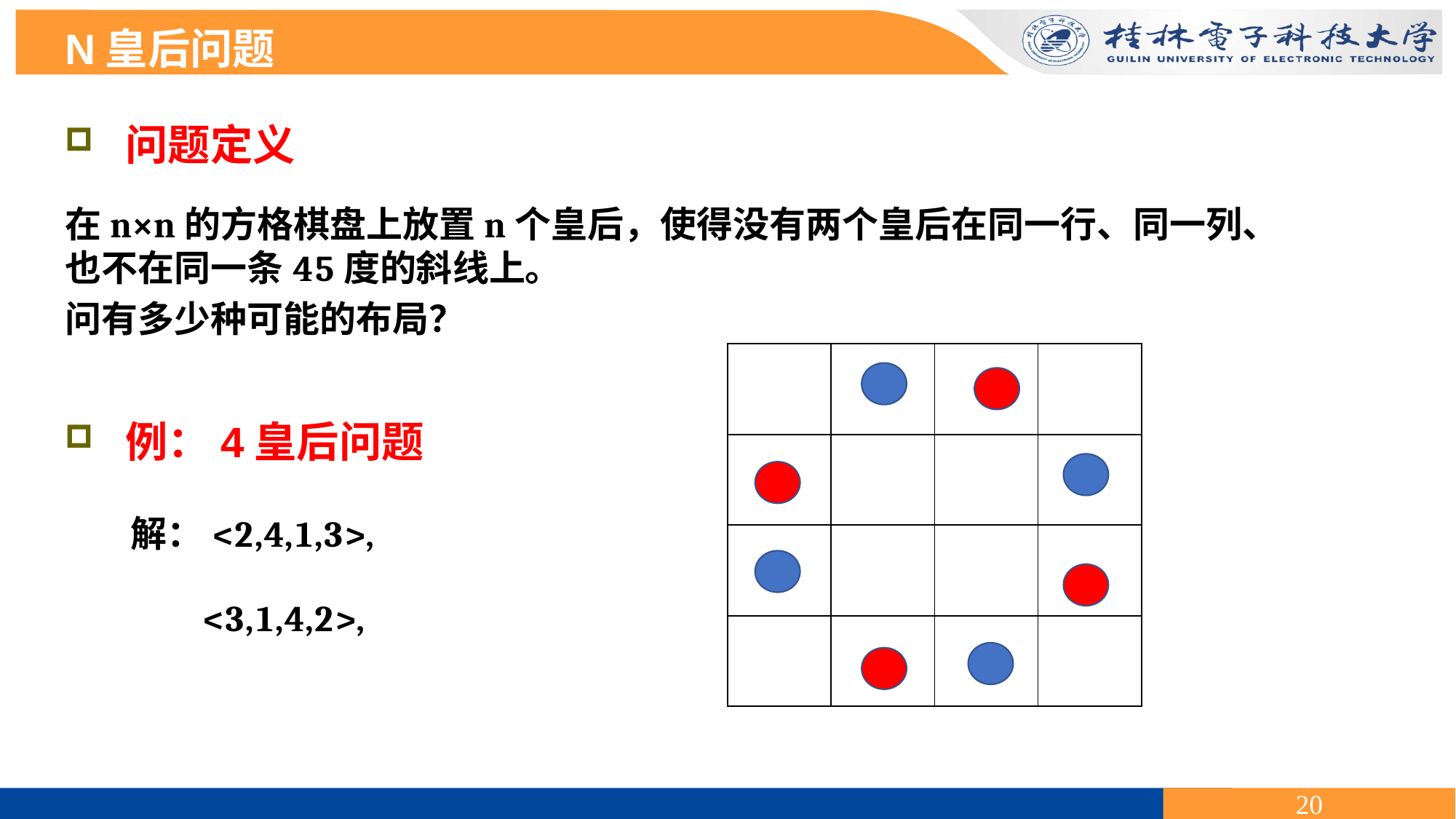

N皇后问题
 问题定义
在n×n的方格棋盘上放置n个皇后，使得没有两个皇后在同一行、同一列、也不在同一条45度的斜线上。
问有多少种可能的布局？
|  |  |  |  |
| --- | --- | --- | --- |
|  |  |  |  |
|  |  |  |  |
|  |  |  |  |

 例：4皇后问题

解：<2,4,1,3>,

         <3,1,4,2>,